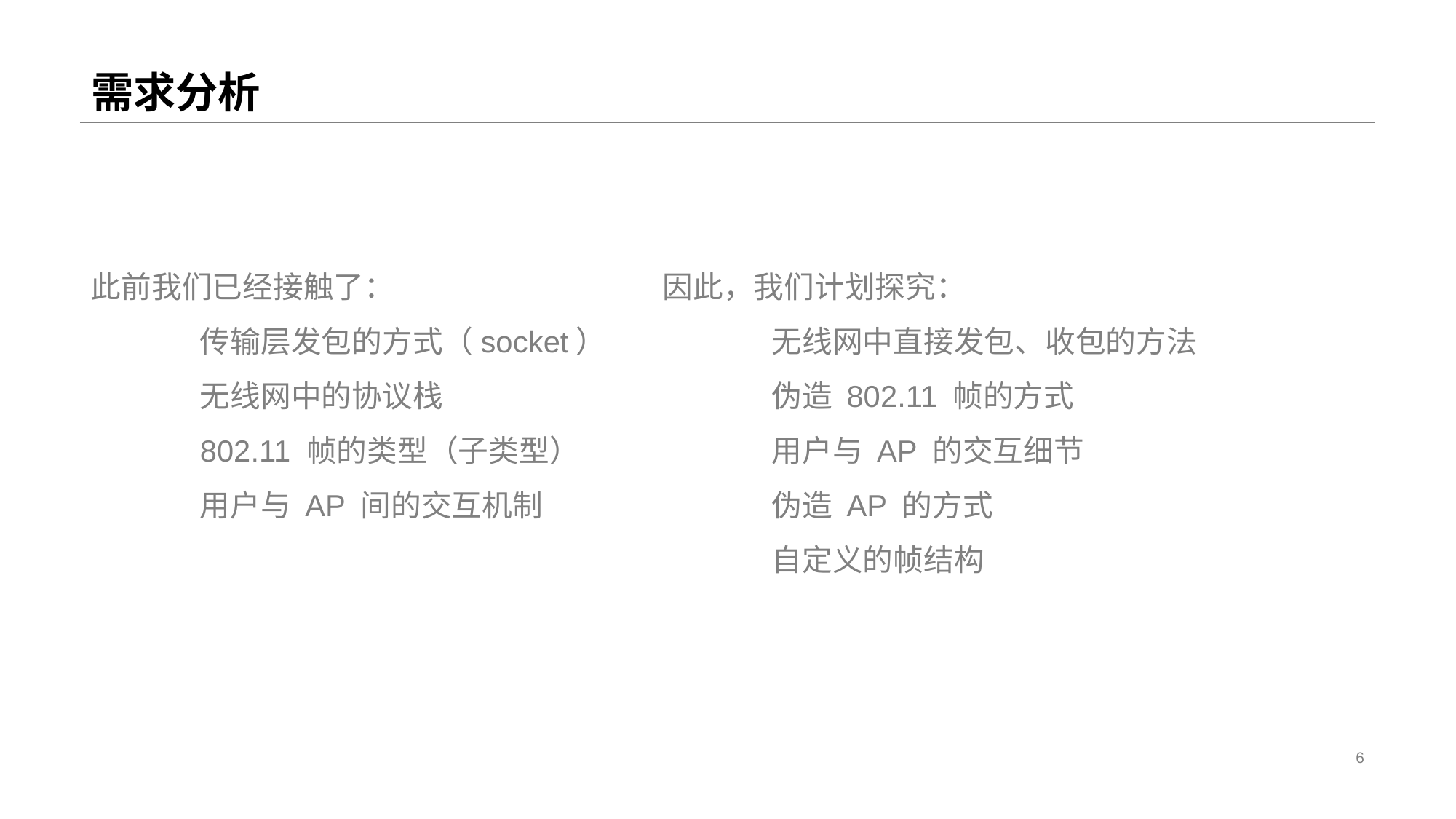

# 需求分析
此前我们已经接触了：
	传输层发包的方式（socket）
	无线网中的协议栈
	802.11 帧的类型（子类型）
	用户与 AP 间的交互机制

因此，我们计划探究：
	无线网中直接发包、收包的方法
	伪造 802.11 帧的方式
	用户与 AP 的交互细节
	伪造 AP 的方式
	自定义的帧结构

6